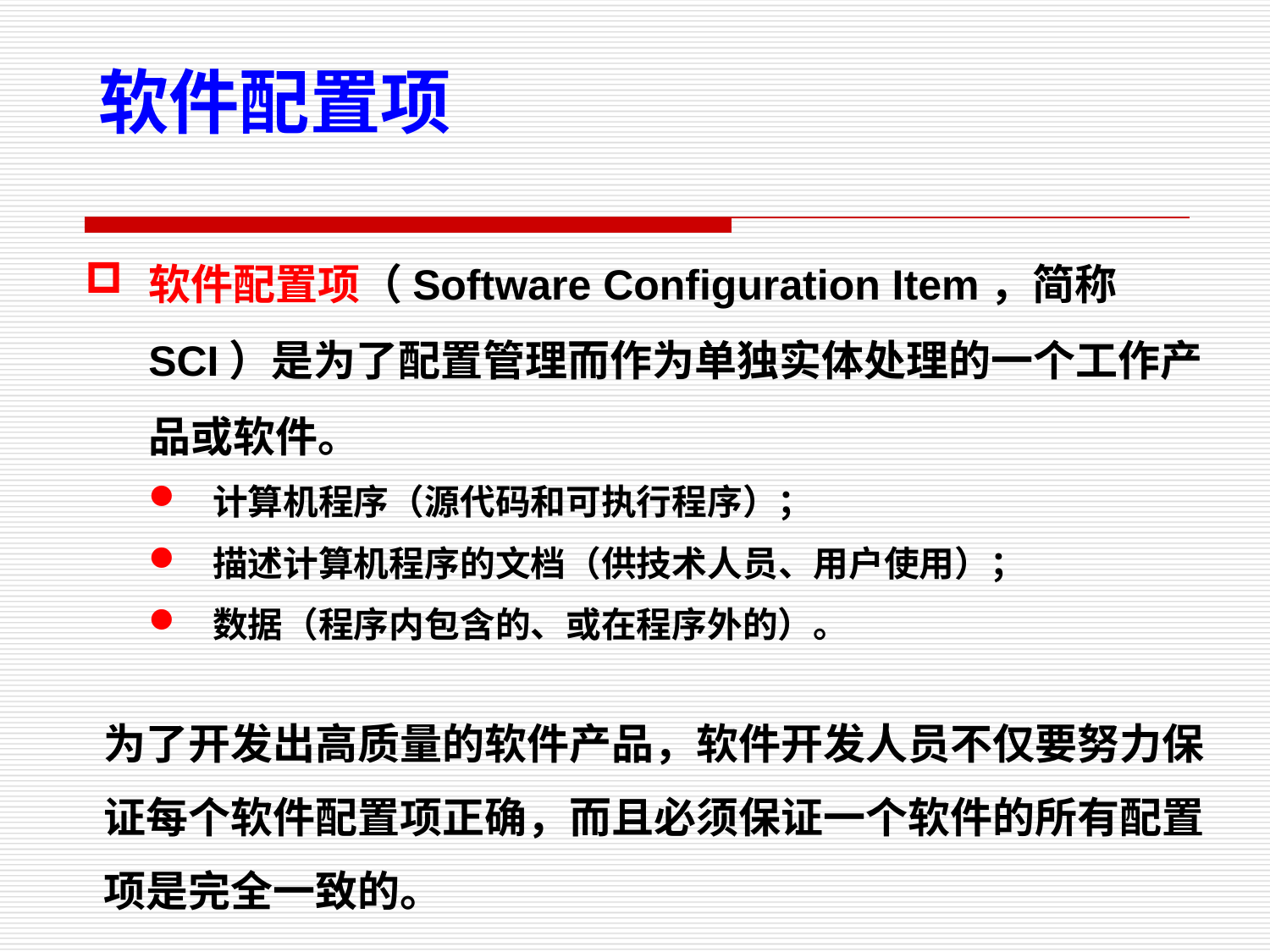

软件配置项
软件配置项（Software Configuration Item，简称SCI）是为了配置管理而作为单独实体处理的一个工作产品或软件。
 计算机程序（源代码和可执行程序）；
 描述计算机程序的文档（供技术人员、用户使用）；
 数据（程序内包含的、或在程序外的）。
为了开发出高质量的软件产品，软件开发人员不仅要努力保证每个软件配置项正确，而且必须保证一个软件的所有配置项是完全一致的。